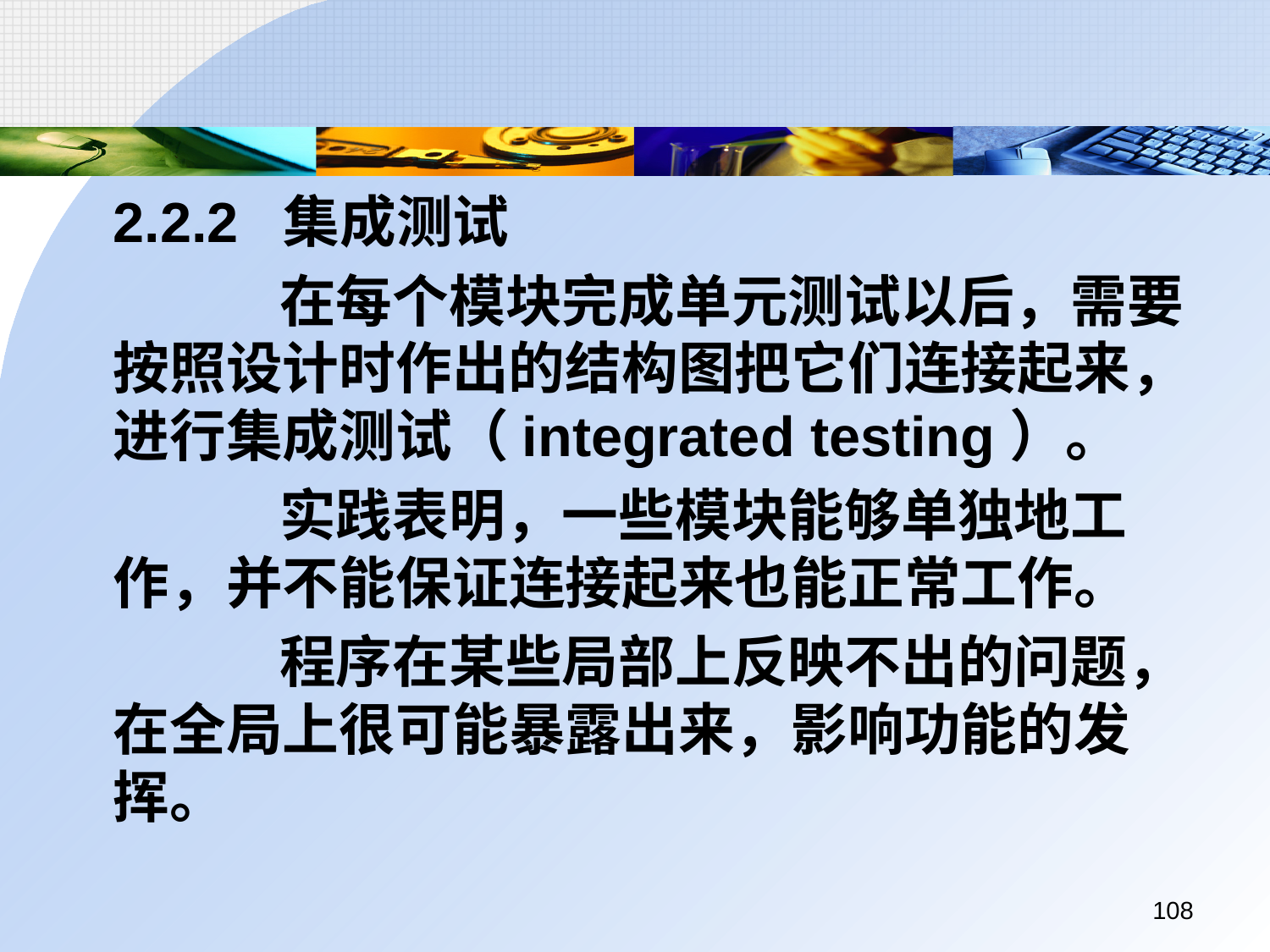

2.2.2  集成测试
		  在每个模块完成单元测试以后，需要按照设计时作出的结构图把它们连接起来，进行集成测试（integrated testing）。
		  实践表明，一些模块能够单独地工作，并不能保证连接起来也能正常工作。
		  程序在某些局部上反映不出的问题，在全局上很可能暴露出来，影响功能的发挥。

108